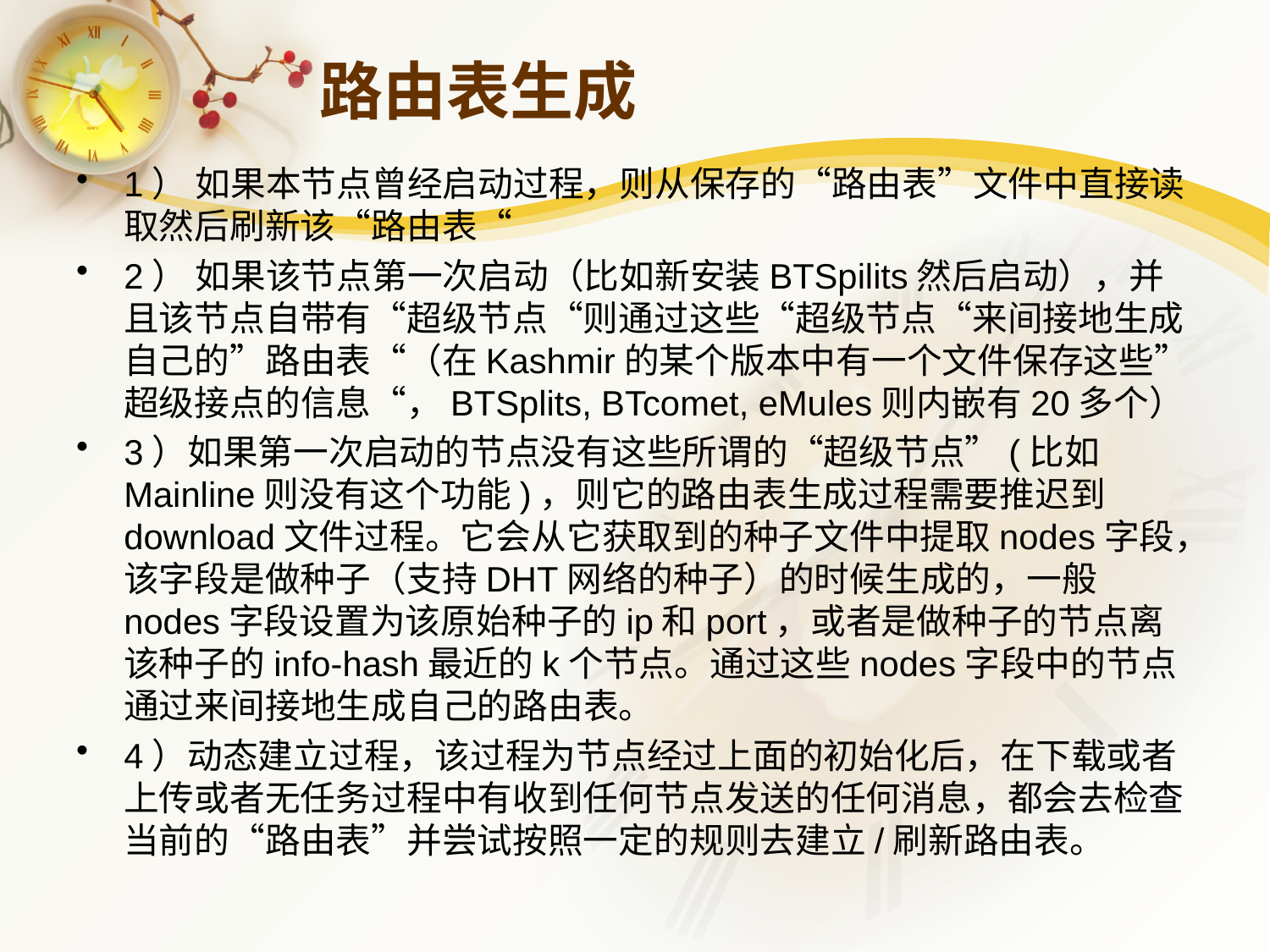

# 路由表生成
1） 如果本节点曾经启动过程，则从保存的“路由表”文件中直接读取然后刷新该“路由表“
2） 如果该节点第一次启动（比如新安装BTSpilits然后启动），并且该节点自带有“超级节点“则通过这些“超级节点“来间接地生成自己的”路由表“（在Kashmir的某个版本中有一个文件保存这些”超级接点的信息“，BTSplits, BTcomet, eMules则内嵌有20多个）
3）如果第一次启动的节点没有这些所谓的“超级节点”(比如Mainline则没有这个功能)，则它的路由表生成过程需要推迟到download文件过程。它会从它获取到的种子文件中提取nodes字段，该字段是做种子（支持DHT网络的种子）的时候生成的，一般nodes字段设置为该原始种子的ip和port，或者是做种子的节点离该种子的info-hash最近的k个节点。通过这些nodes字段中的节点通过来间接地生成自己的路由表。
4）动态建立过程，该过程为节点经过上面的初始化后，在下载或者上传或者无任务过程中有收到任何节点发送的任何消息，都会去检查当前的“路由表”并尝试按照一定的规则去建立/刷新路由表。